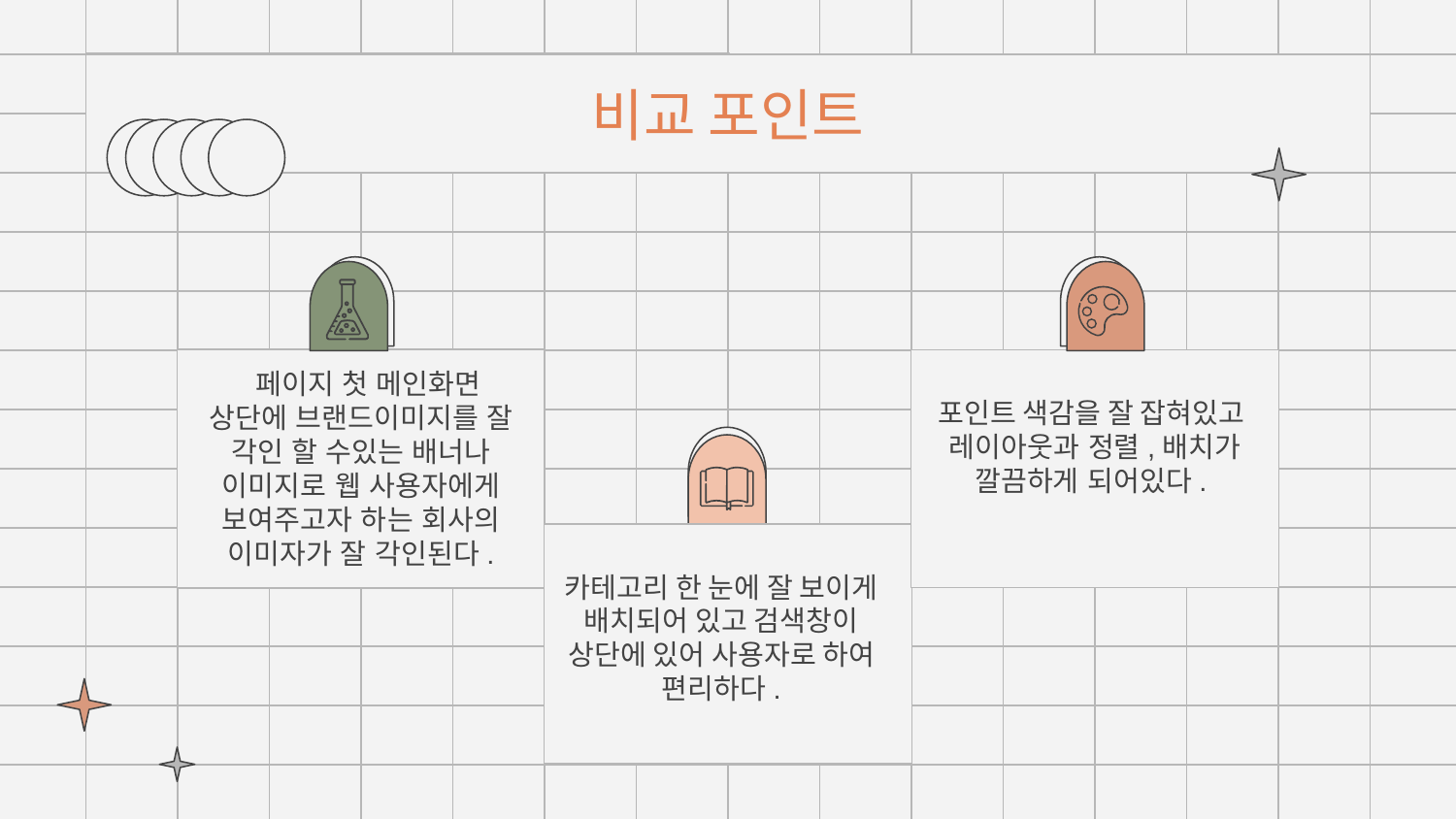

# 비교 포인트

 페이지 첫 메인화면 상단에 브랜드이미지를 잘 각인 할 수있는 배너나 이미지로 웹 사용자에게 보여주고자 하는 회사의 이미자가 잘 각인된다.
포인트 색감을 잘 잡혀있고  레이아웃과 정렬,배치가 깔끔하게 되어있다.

카테고리 한 눈에 잘 보이게 배치되어 있고 검색창이 상단에 있어 사용자로 하여 편리하다.